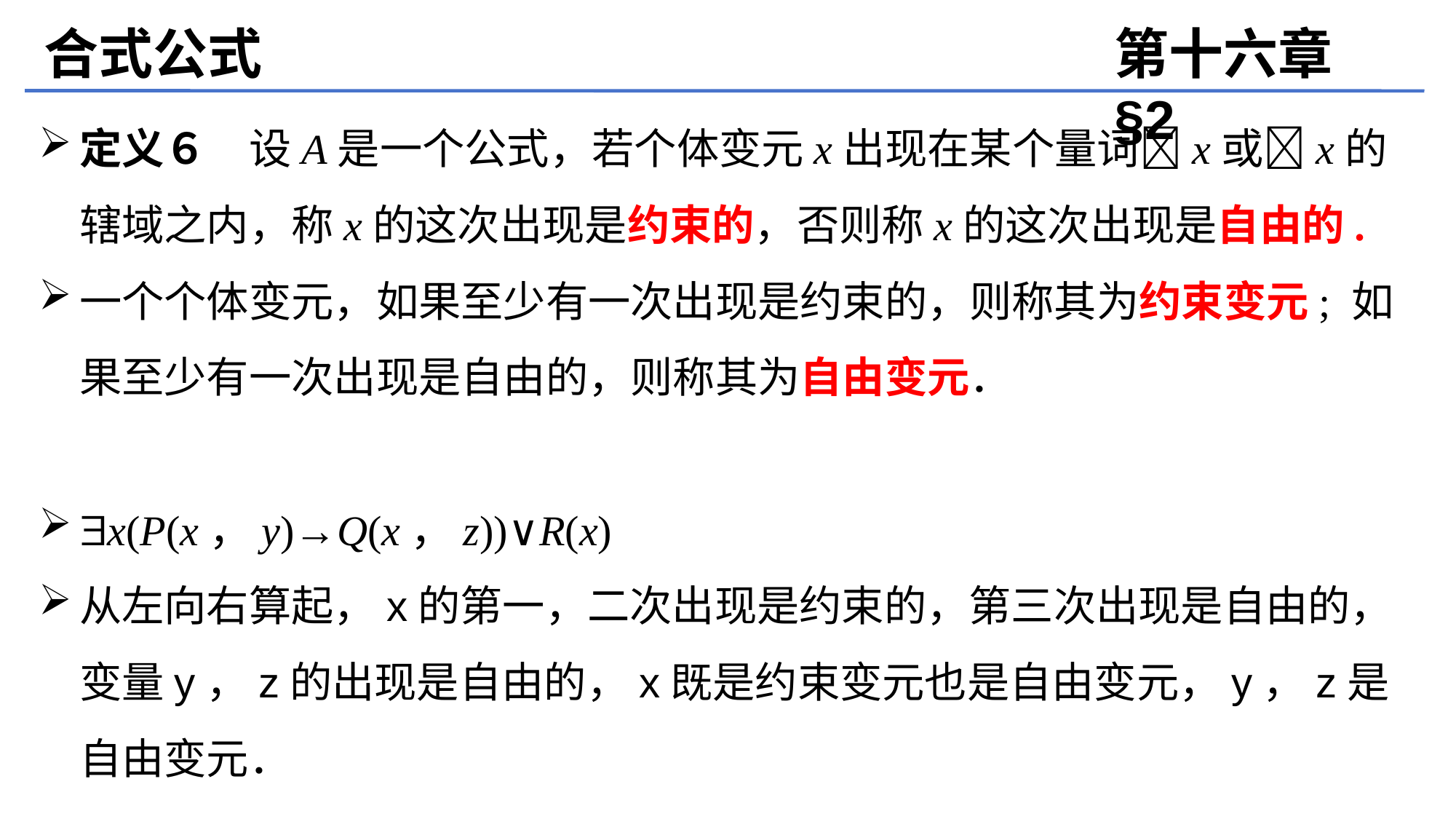

合式公式
第十六章 §2
定义６　设A是一个公式，若个体变元x出现在某个量词∀x或∃x的辖域之内，称x的这次出现是约束的，否则称x的这次出现是自由的.
一个个体变元，如果至少有一次出现是约束的，则称其为约束变元; 如果至少有一次出现是自由的，则称其为自由变元．

∃x(P(x，y)→Q(x，z))∨R(x)
从左向右算起，x的第一，二次出现是约束的，第三次出现是自由的，变量y，z的出现是自由的，x既是约束变元也是自由变元，y，z是自由变元．